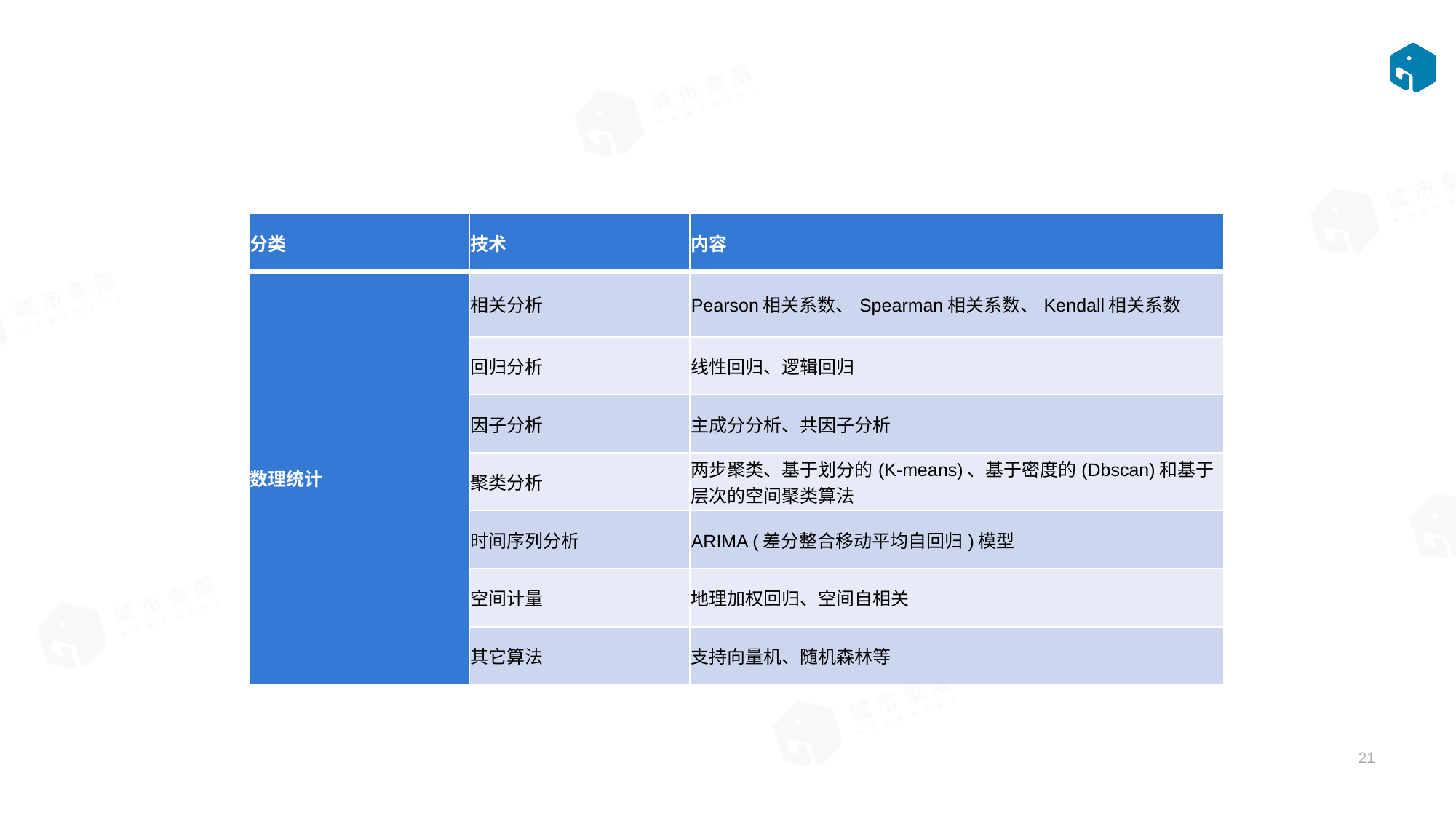

#

| 分类 | 技术 | 内容 |
| --- | --- | --- |
| 数理统计 | 相关分析 | Pearson相关系数、Spearman相关系数、Kendall相关系数 |
|  | 回归分析 | 线性回归、逻辑回归 |
|  | 因子分析 | 主成分分析、共因子分析 |
|  | 聚类分析 | 两步聚类、基于划分的(K-means)、基于密度的(Dbscan)和基于层次的空间聚类算法 |
|  | 时间序列分析 | ARIMA (差分整合移动平均自回归)模型 |
|  | 空间计量 | 地理加权回归、空间自相关 |
|  | 其它算法 | 支持向量机、随机森林等 |
21